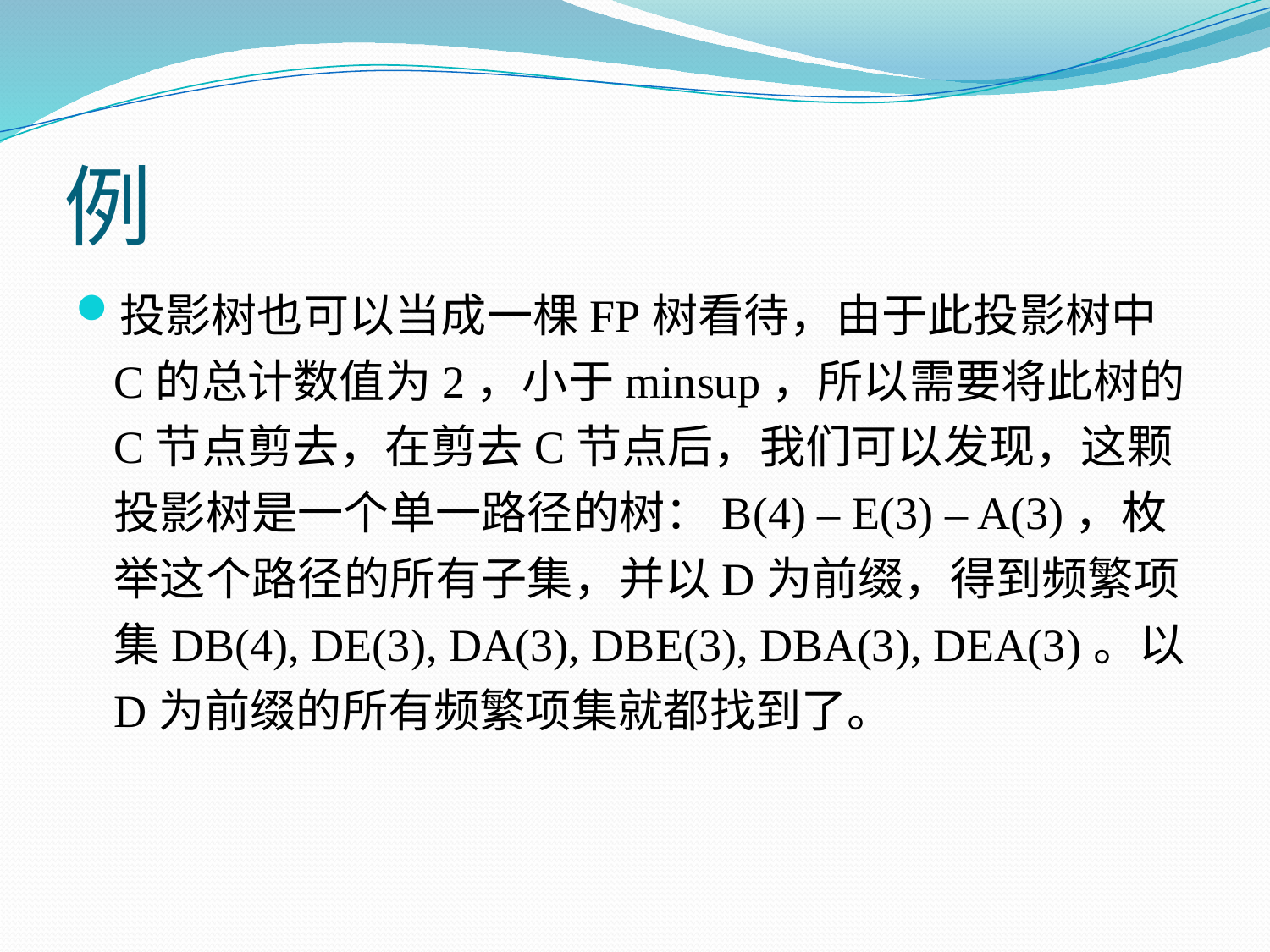

# 例
投影树也可以当成一棵FP树看待，由于此投影树中C的总计数值为2，小于minsup，所以需要将此树的C节点剪去，在剪去C节点后，我们可以发现，这颗投影树是一个单一路径的树：B(4) – E(3) – A(3)，枚举这个路径的所有子集，并以D为前缀，得到频繁项集DB(4), DE(3), DA(3), DBE(3), DBA(3), DEA(3)。以D为前缀的所有频繁项集就都找到了。